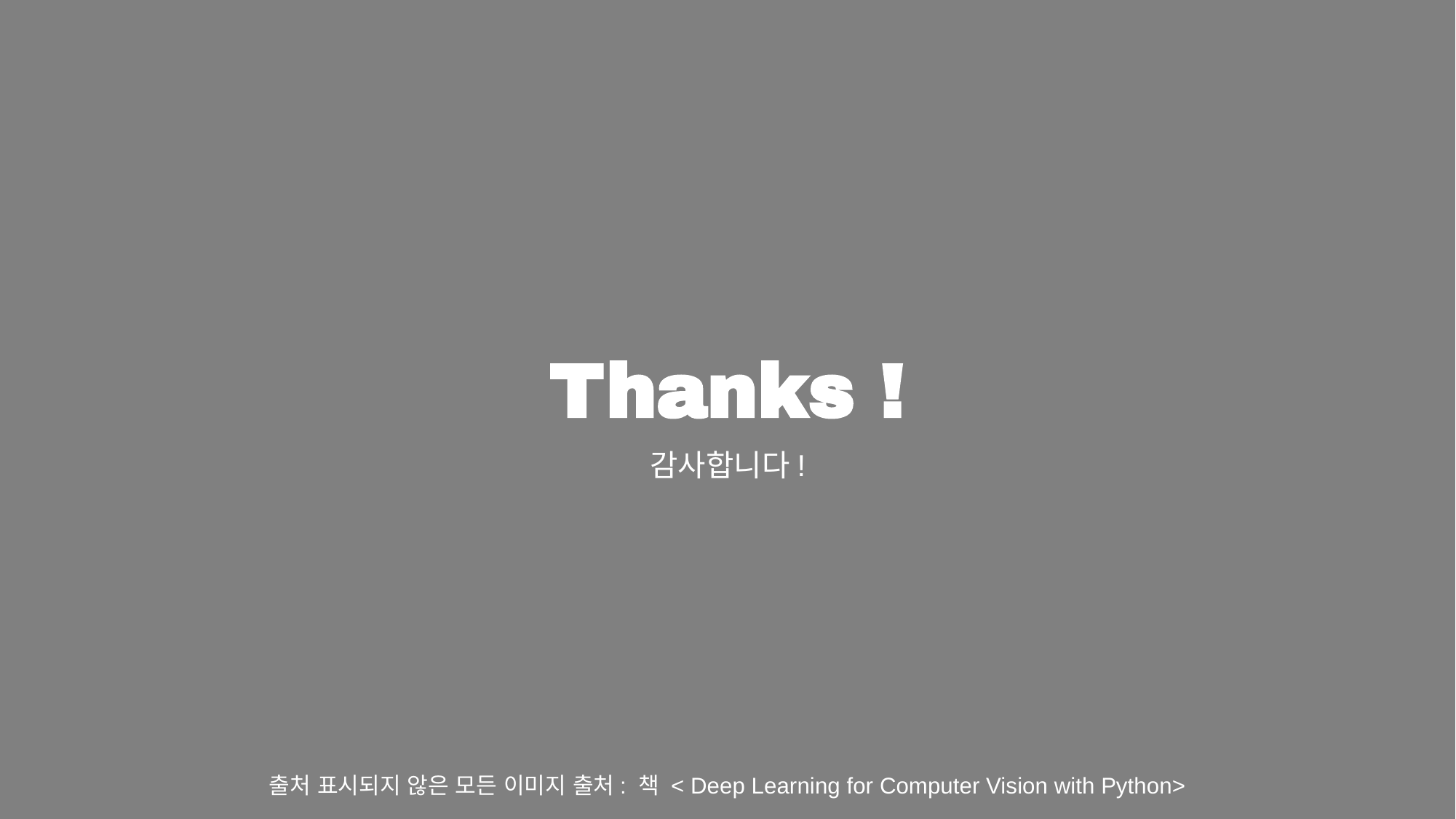

Thanks !
감사합니다!
출처 표시되지 않은 모든 이미지 출처: 책 < Deep Learning for Computer Vision with Python>